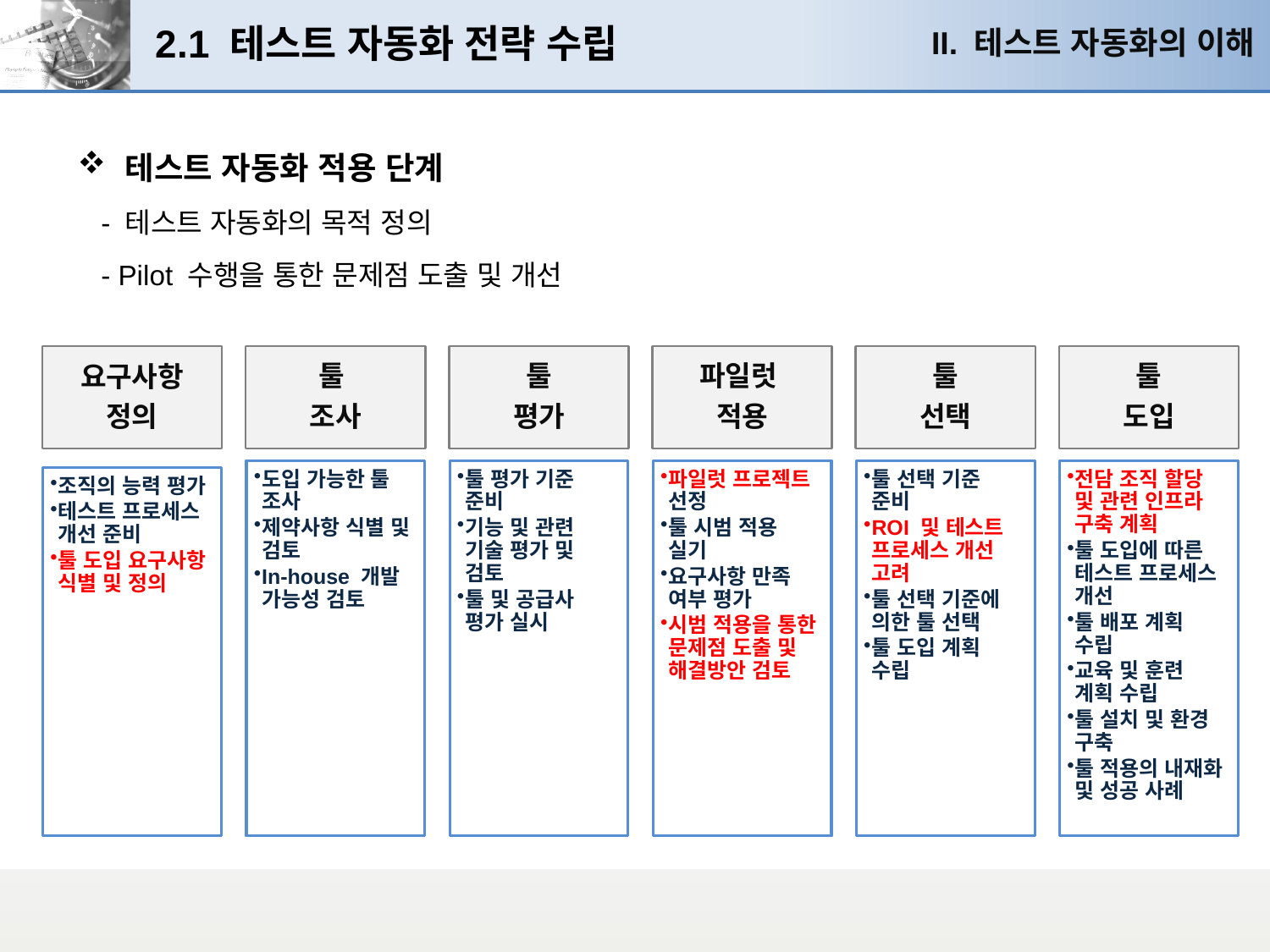

# 2.1 테스트 자동화 전략 수립
II. 테스트 자동화의 이해
테스트 자동화 적용 단계
   - 테스트 자동화의 목적 정의
   - Pilot 수행을 통한 문제점 도출 및 개선

요구사항
정의

툴
조사

툴
평가

파일럿
적용

툴
선택

툴
도입

도입 가능한 툴 조사
제약사항 식별 및 검토
In-house 개발 가능성 검토

툴 평가 기준 준비
기능 및 관련 기술 평가 및 검토
툴 및 공급사 평가 실시

파일럿 프로젝트 선정
툴 시범 적용 실기
요구사항 만족 여부 평가
시범 적용을 통한 문제점 도출 및 해결방안 검토

툴 선택 기준 준비
ROI 및 테스트 프로세스 개선 고려
툴 선택 기준에 의한 툴 선택
툴 도입 계획 수립

전담 조직 할당 및 관련 인프라 구축 계획
툴 도입에 따른 테스트 프로세스 개선
툴 배포 계획 수립
교육 및 훈련 계획 수립
툴 설치 및 환경 구축
툴 적용의 내재화 및 성공 사례
조직의 능력 평가
테스트 프로세스 개선 준비
툴 도입 요구사항 식별 및 정의